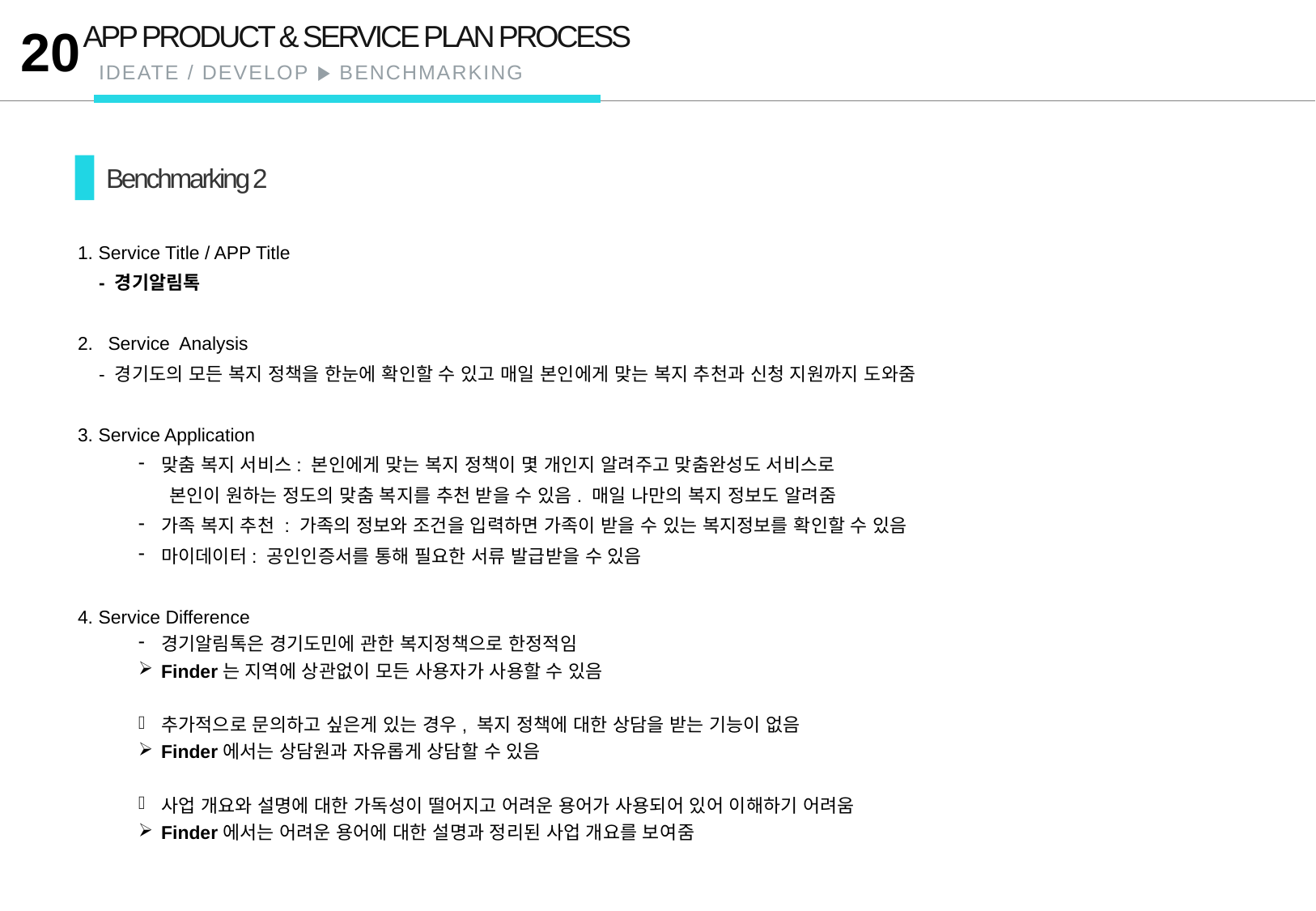

APP PRODUCT & SERVICE PLAN PROCESS
20
IDEATE / DEVELOP ▶ BENCHMARKING
Benchmarking 2

1. Service Title / APP Title
    - 경기알림톡

Service  Analysis
    - 경기도의 모든 복지 정책을 한눈에 확인할 수 있고 매일 본인에게 맞는 복지 추천과 신청 지원까지 도와줌

3. Service Application
맞춤 복지 서비스: 본인에게 맞는 복지 정책이 몇 개인지 알려주고 맞춤완성도 서비스로
     본인이 원하는 정도의 맞춤 복지를 추천 받을 수 있음. 매일 나만의 복지 정보도 알려줌
가족 복지 추천 : 가족의 정보와 조건을 입력하면 가족이 받을 수 있는 복지정보를 확인할 수 있음
마이데이터: 공인인증서를 통해 필요한 서류 발급받을 수 있음

4. Service Difference
경기알림톡은 경기도민에 관한 복지정책으로 한정적임
Finder는 지역에 상관없이 모든 사용자가 사용할 수 있음

추가적으로 문의하고 싶은게 있는 경우, 복지 정책에 대한 상담을 받는 기능이 없음
Finder에서는 상담원과 자유롭게 상담할 수 있음

사업 개요와 설명에 대한 가독성이 떨어지고 어려운 용어가 사용되어 있어 이해하기 어려움
Finder에서는 어려운 용어에 대한 설명과 정리된 사업 개요를 보여줌

내용 입력